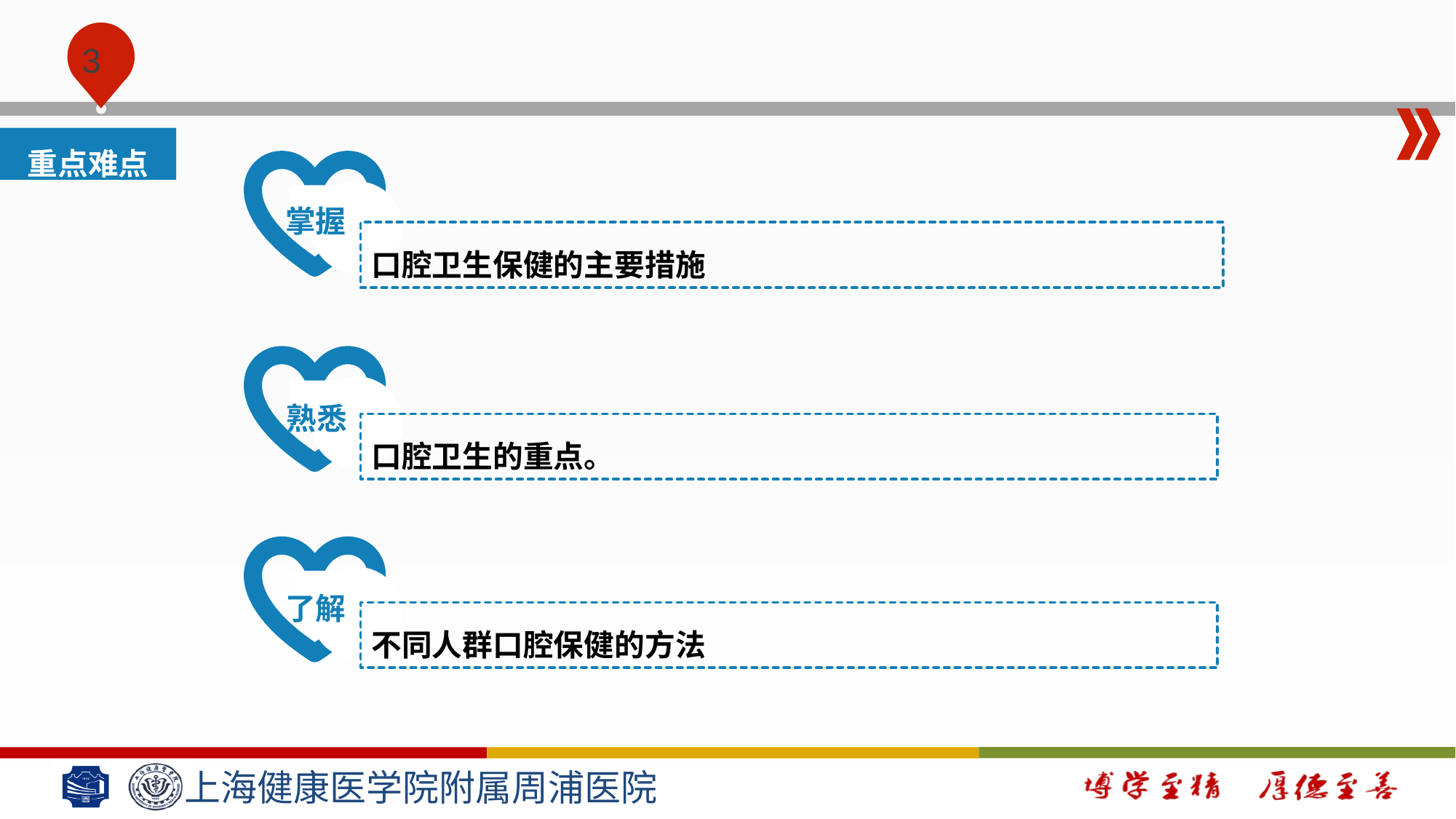

#
重点难点

掌握
口腔卫生保健的主要措施

熟悉
口腔卫生的重点。

了解
不同人群口腔保健的方法